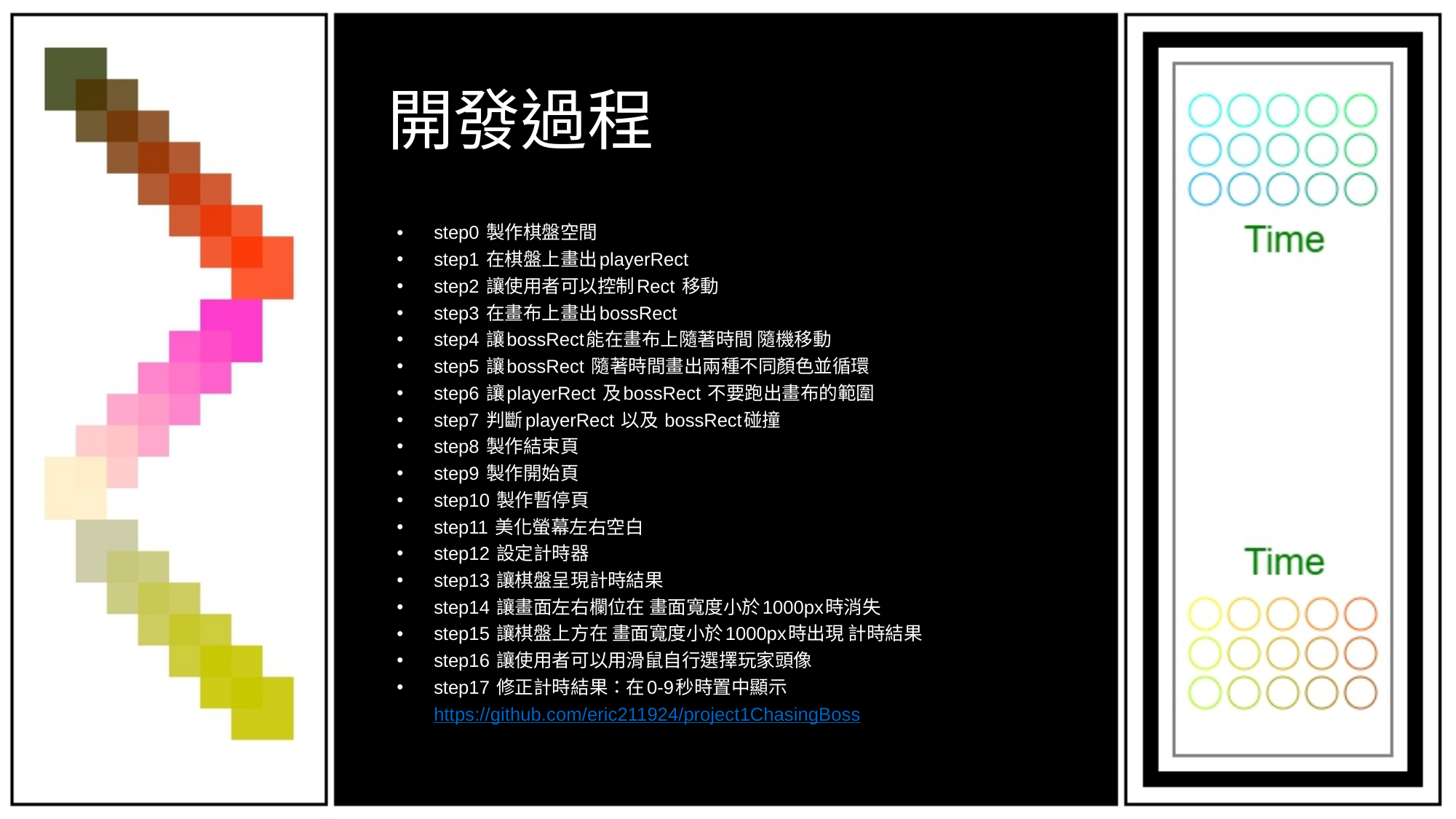

# 開發過程

step0 製作棋盤空間
step1 在棋盤上畫出playerRect
step2 讓使用者可以控制Rect 移動
step3 在畫布上畫出bossRect
step4 讓bossRect能在畫布上隨著時間 隨機移動
step5 讓bossRect 隨著時間畫出兩種不同顏色並循環
step6 讓playerRect 及bossRect 不要跑出畫布的範圍
step7 判斷playerRect 以及 bossRect碰撞
step8 製作結束頁
step9 製作開始頁
step10 製作暫停頁
step11 美化螢幕左右空白
step12 設定計時器
step13 讓棋盤呈現計時結果
step14 讓畫面左右欄位在 畫面寬度小於1000px時消失
step15 讓棋盤上方在 畫面寬度小於1000px時出現 計時結果
step16 讓使用者可以用滑鼠自行選擇玩家頭像
step17 修正計時結果：在0-9秒時置中顯示
https://github.com/eric211924/project1ChasingBoss